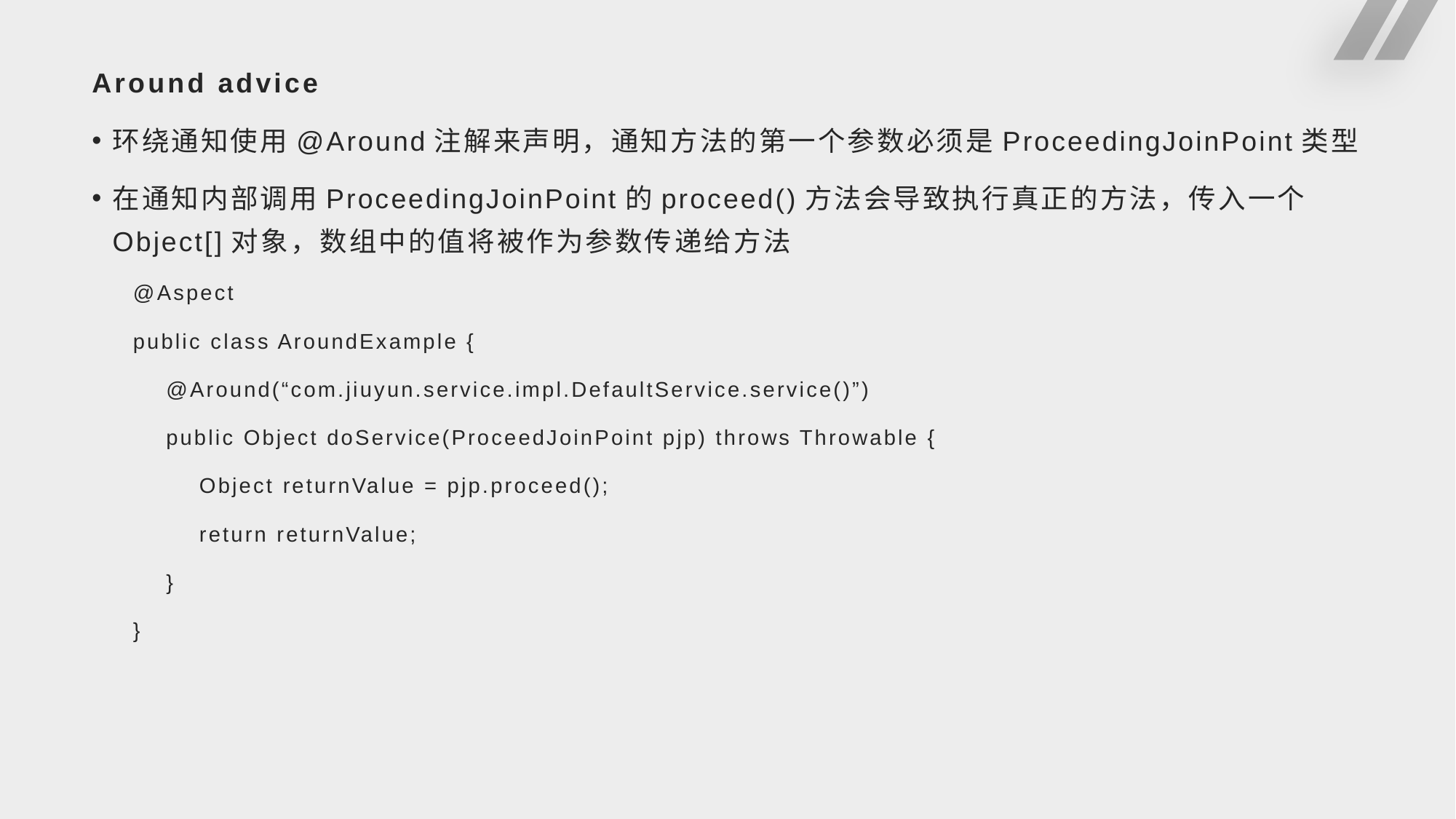

# Around advice
环绕通知使用@Around注解来声明，通知方法的第一个参数必须是ProceedingJoinPoint类型
在通知内部调用ProceedingJoinPoint的proceed()方法会导致执行真正的方法，传入一个Object[]对象，数组中的值将被作为参数传递给方法
@Aspect
public class AroundExample {
    @Around(“com.jiuyun.service.impl.DefaultService.service()”)
    public Object doService(ProceedJoinPoint pjp) throws Throwable {
        Object returnValue = pjp.proceed();
        return returnValue;
    }
}